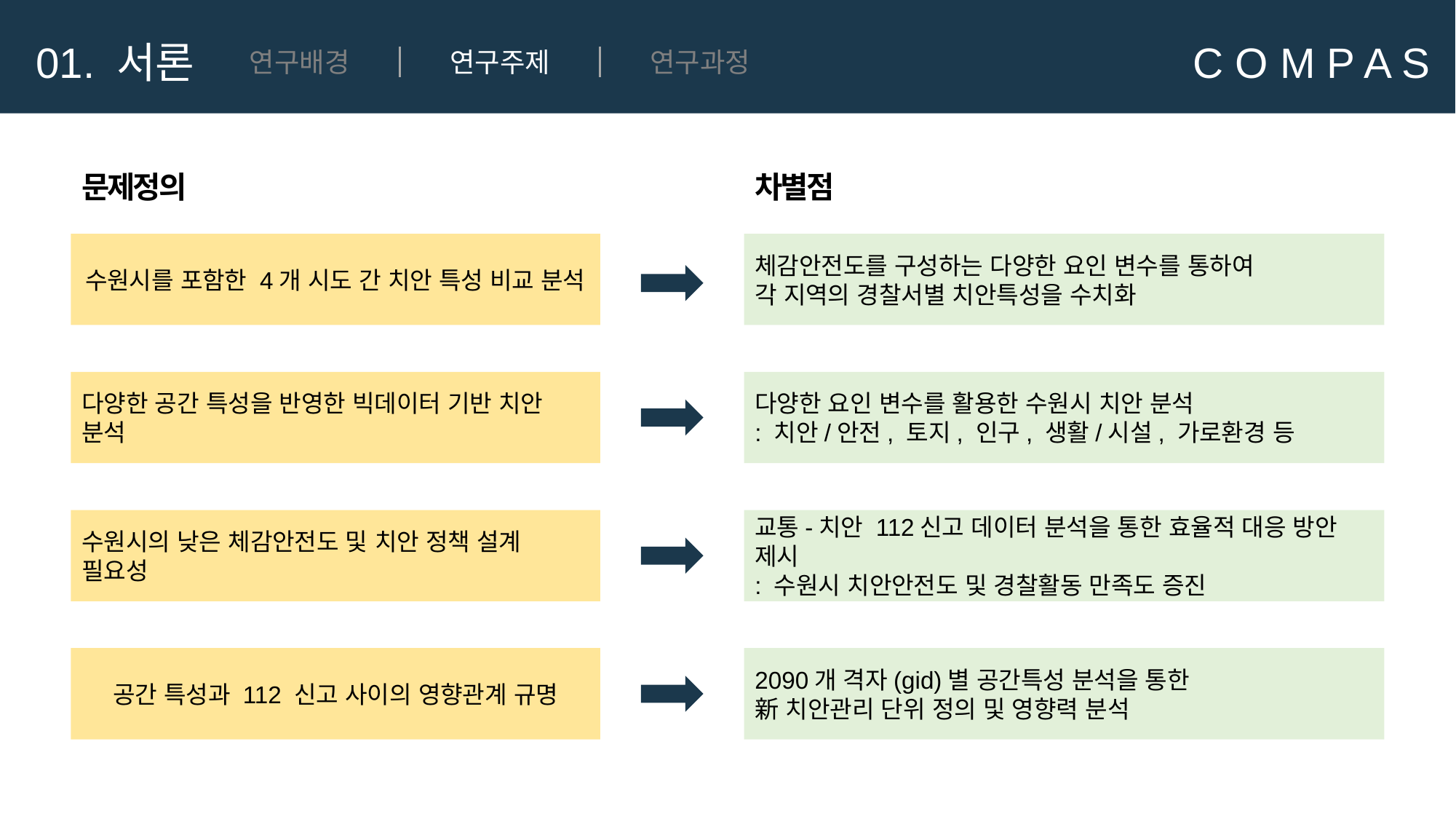

C O M P A S
연구배경
연구주제
연구과정
01. 서론
문제정의
차별점
수원시를 포함한 4개 시도 간 치안 특성 비교 분석
체감안전도를 구성하는 다양한 요인 변수를 통하여
각 지역의 경찰서별 치안특성을 수치화

다양한 공간 특성을 반영한 빅데이터 기반 치안 분석
다양한 요인 변수를 활용한 수원시 치안 분석
: 치안/안전, 토지, 인구, 생활/시설, 가로환경 등

수원시의 낮은 체감안전도 및 치안 정책 설계 필요성
교통-치안 112신고 데이터 분석을 통한 효율적 대응 방안 제시
: 수원시 치안안전도 및 경찰활동 만족도 증진

공간 특성과 112 신고 사이의 영향관계 규명
2090개 격자(gid)별 공간특성 분석을 통한
新 치안관리 단위 정의 및 영향력 분석